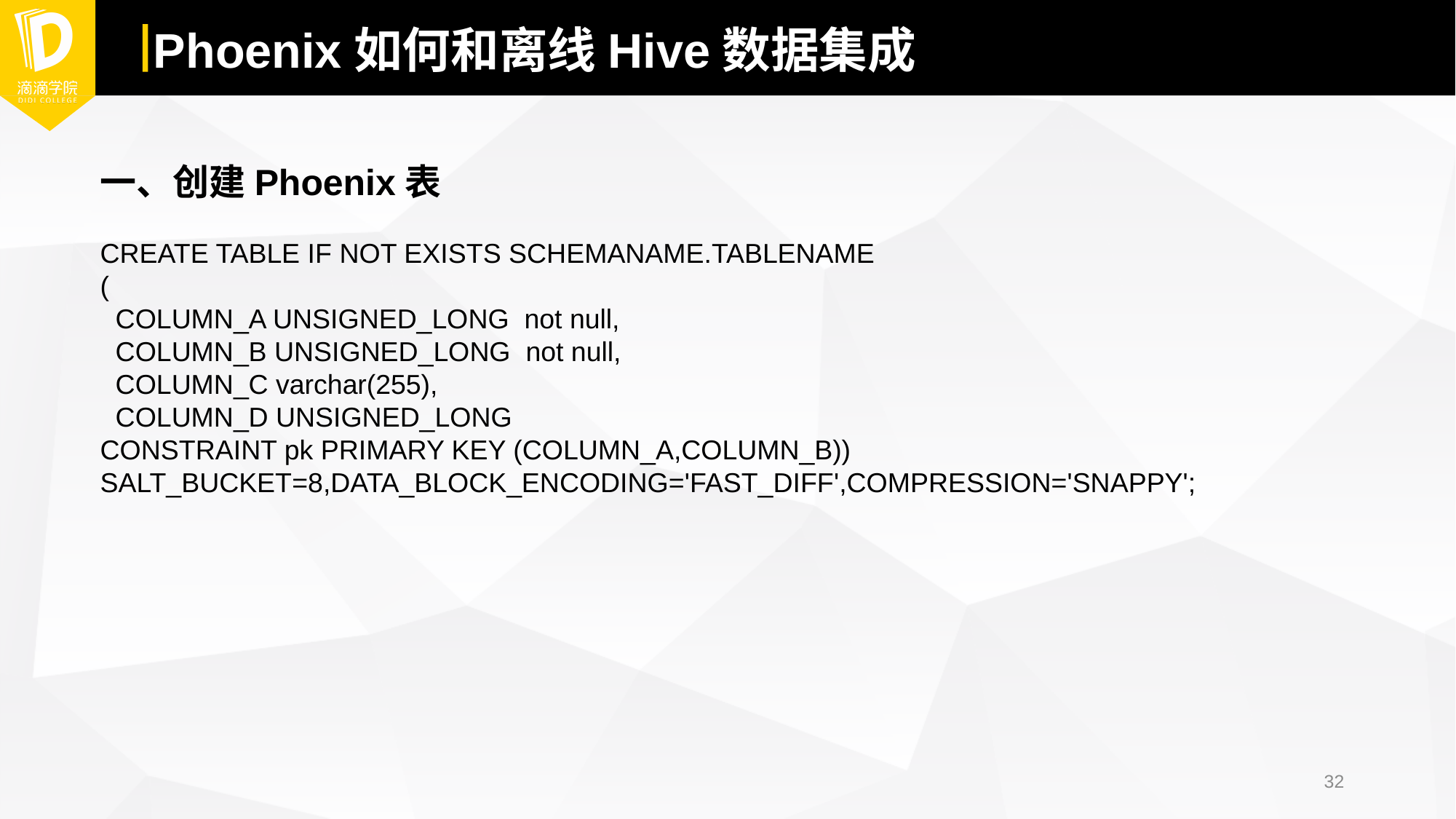

# Phoenix如何和离线Hive数据集成
一、创建Phoenix表

CREATE TABLE IF NOT EXISTS SCHEMANAME.TABLENAME
(
  COLUMN_A UNSIGNED_LONG  not null,
  COLUMN_B UNSIGNED_LONG  not null,
  COLUMN_C varchar(255),
  COLUMN_D UNSIGNED_LONG
CONSTRAINT pk PRIMARY KEY (COLUMN_A,COLUMN_B)) SALT_BUCKET=8,DATA_BLOCK_ENCODING='FAST_DIFF',COMPRESSION='SNAPPY';

32